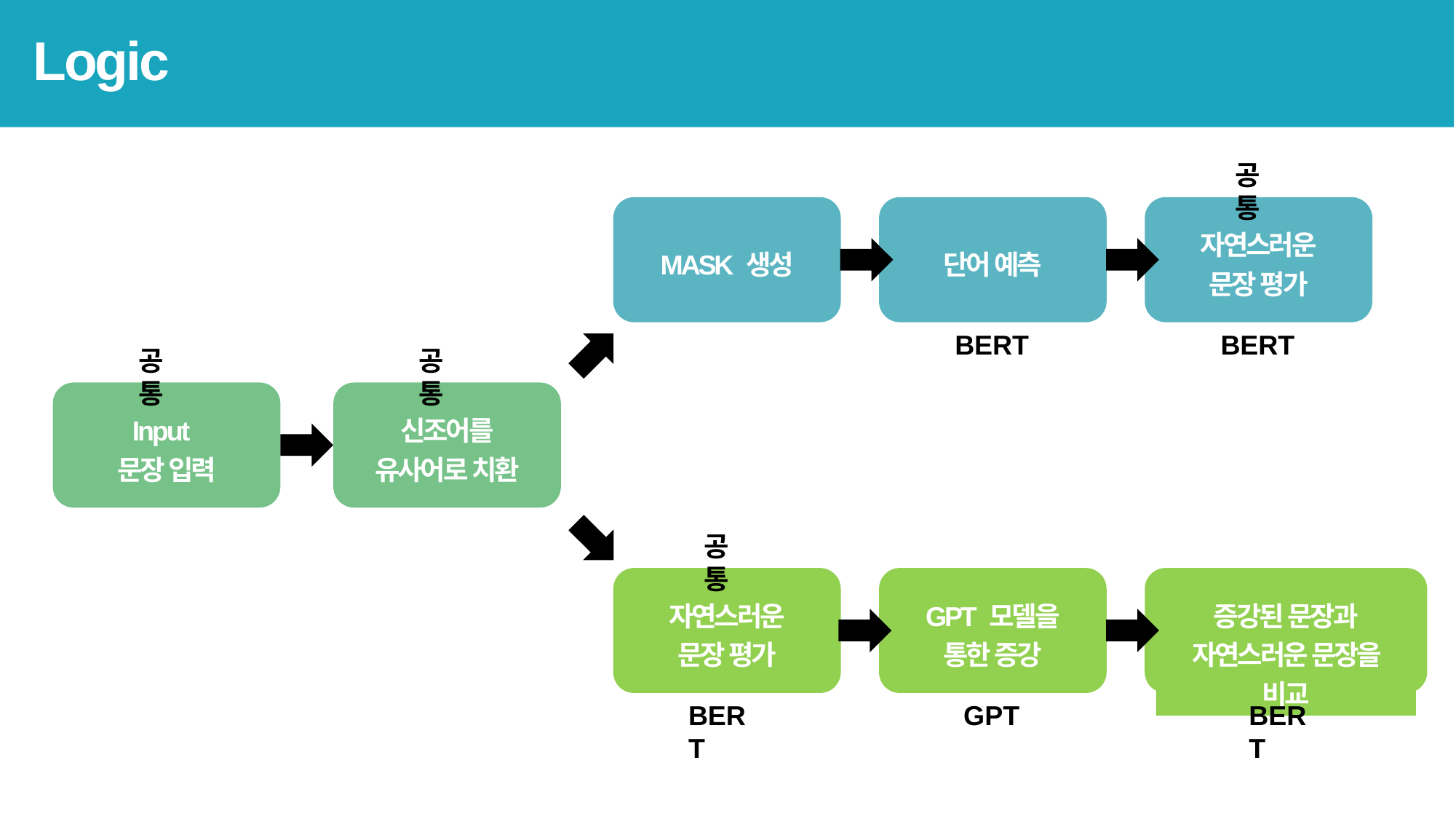

Logic
공통

자연스러운
문장 평가

MASK 생성

단어 예측

BERT
BERT

공통
공통

Input
문장 입력

신조어를
유사어로 치환

공통

자연스러운
문장 평가

GPT 모델을
통한 증강

증강된 문장과
자연스러운 문장을 비교

BERT
GPT
BERT